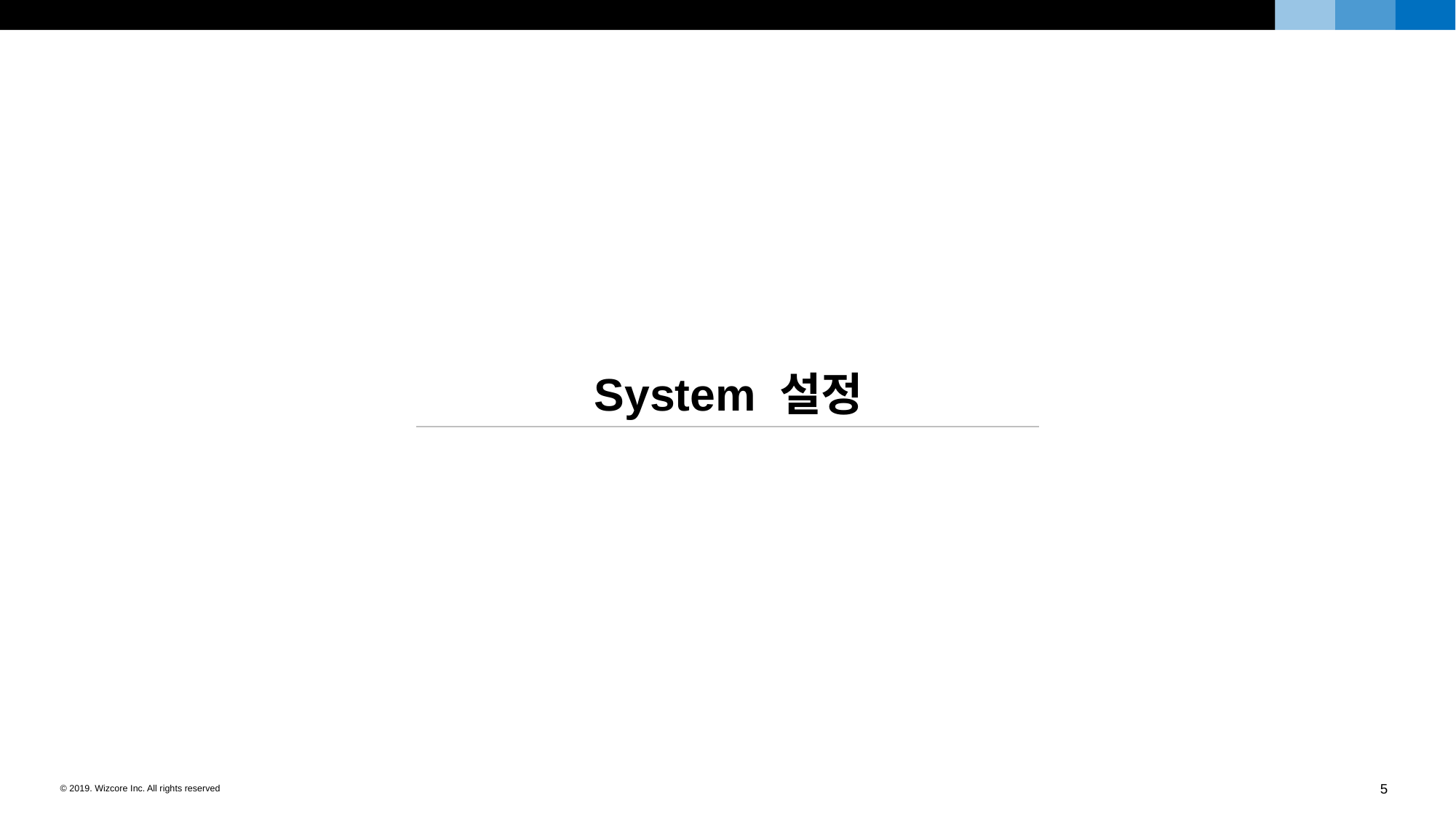

System 설정
5
© 2019. Wizcore Inc. All rights reserved